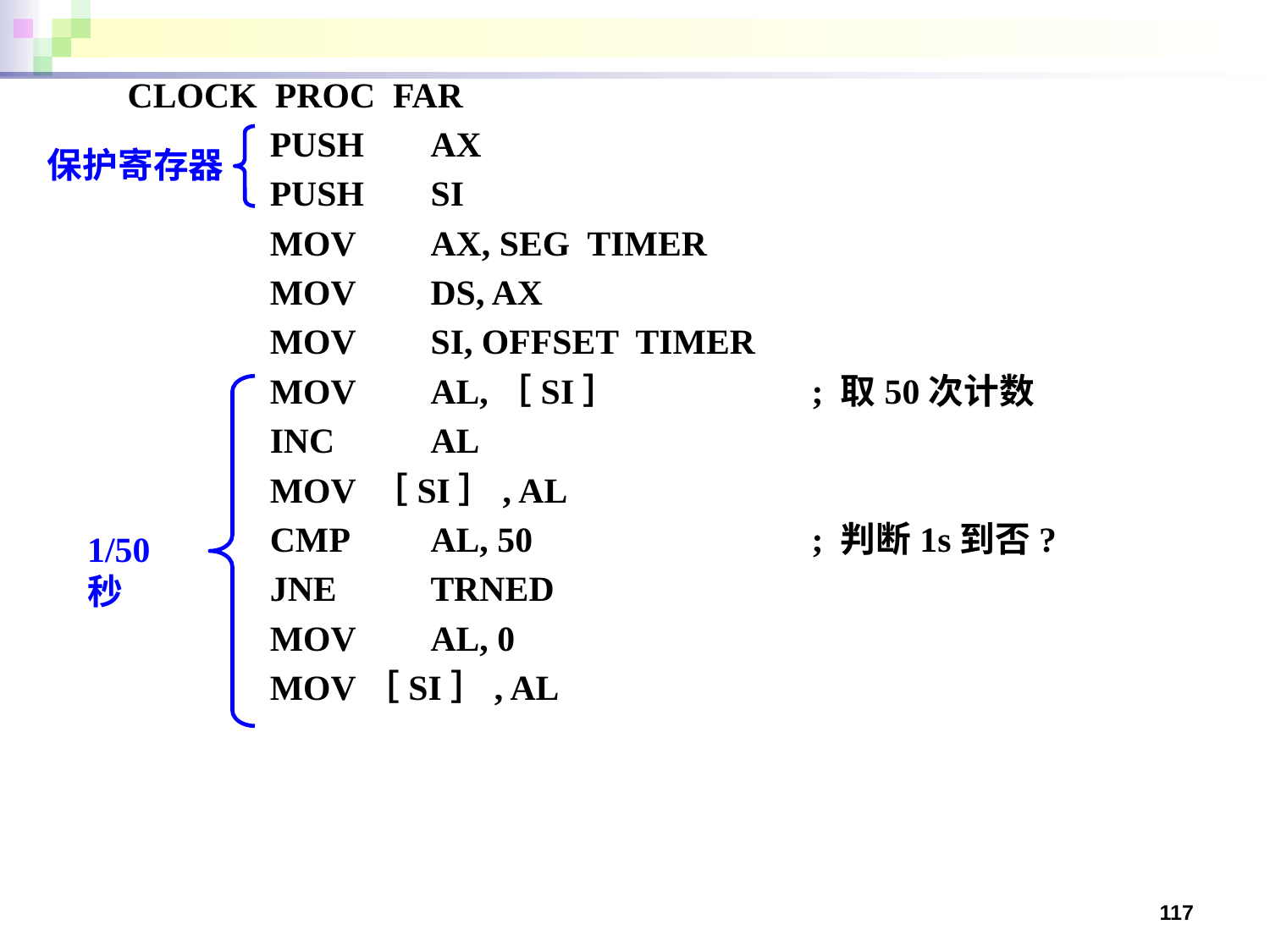

CLOCK  PROC  FAR
                PUSH	AX
                PUSH	SI
                MOV	AX, SEG  TIMER
                MOV	DS, AX
                MOV	SI, OFFSET  TIMER
                MOV	AL,［SI］		; 取50次计数
                INC	AL
                MOV ［SI］, AL
                CMP	AL, 50			; 判断1s到否?
                JNE	TRNED
                MOV	AL, 0
                MOV［SI］, AL

保护寄存器

1/50 秒
117